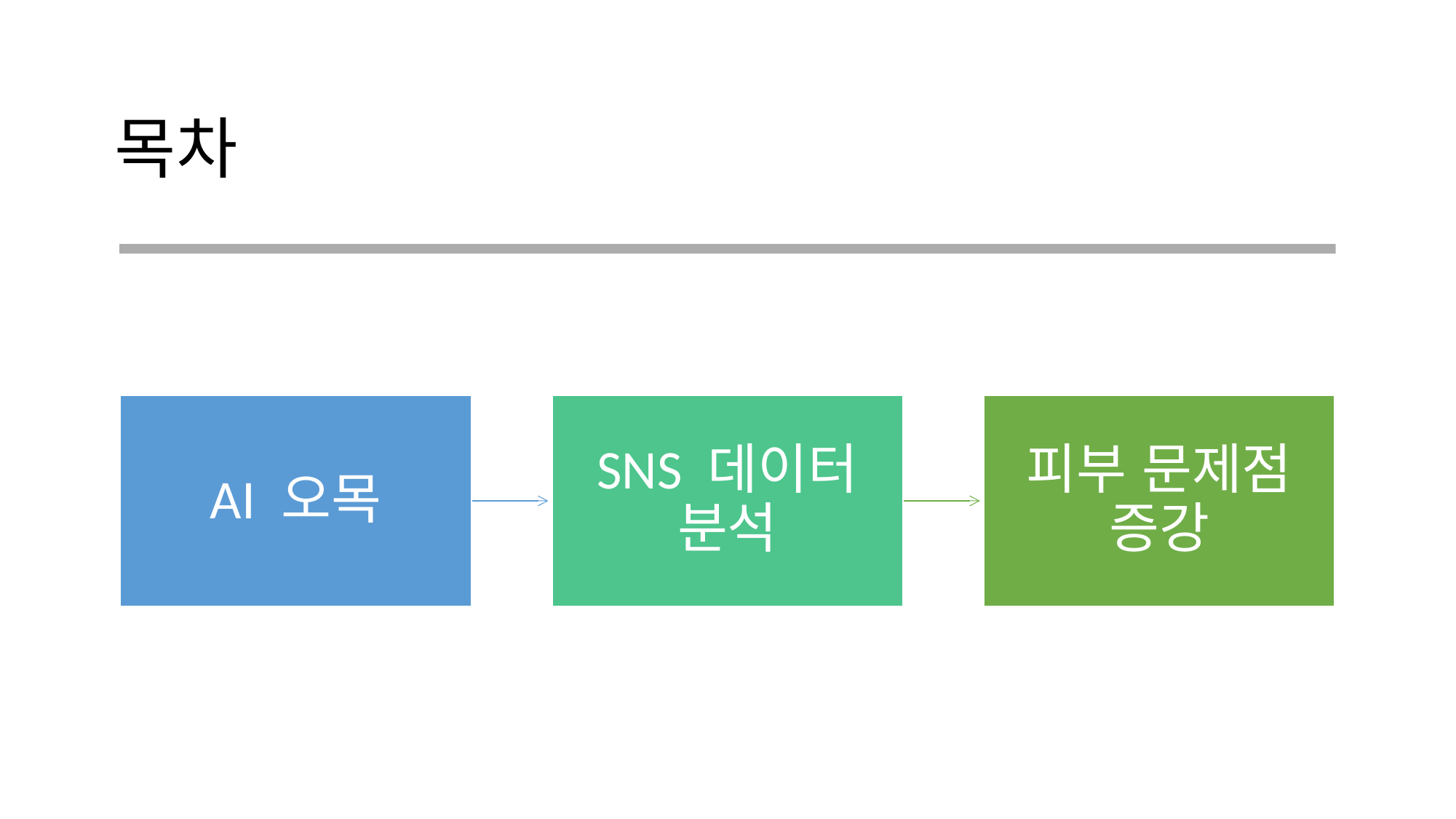

# 목차

AI 오목

SNS 데이터 분석
피부 문제점 증강